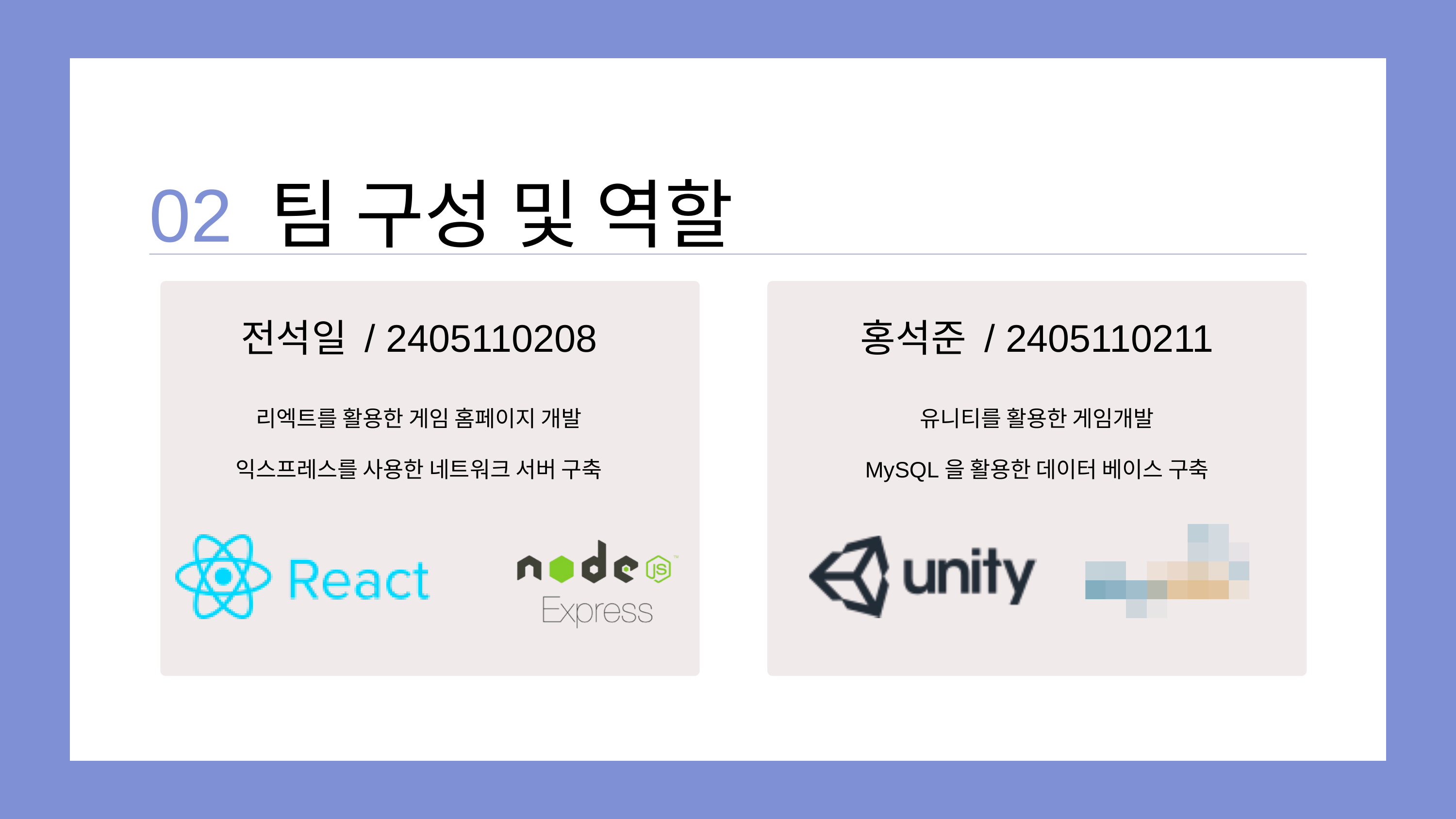

02
팀 구성 및 역할

전석일 / 2405110208
홍석준 / 2405110211

리엑트를 활용한 게임 홈페이지 개발
익스프레스를 사용한 네트워크 서버 구축
유니티를 활용한 게임개발
MySQL을 활용한 데이터 베이스 구축